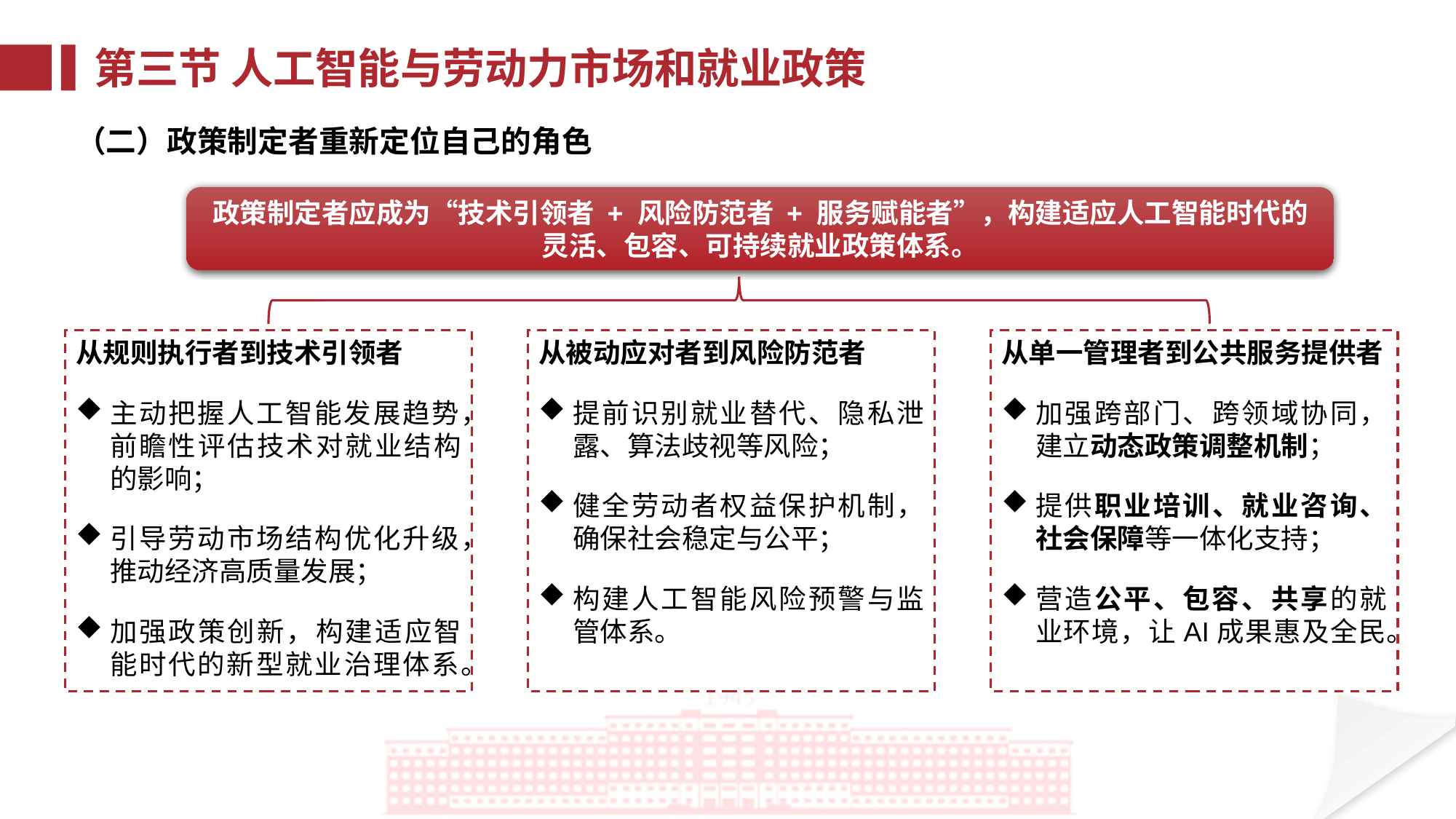

第三节 人工智能与劳动力市场和就业政策

（二）政策制定者重新定位自己的角色
政策制定者应成为“技术引领者 + 风险防范者 + 服务赋能者”，构建适应人工智能时代的灵活、包容、可持续就业政策体系。
从被动应对者到风险防范者
提前识别就业替代、隐私泄露、算法歧视等风险；
健全劳动者权益保护机制，确保社会稳定与公平；
构建人工智能风险预警与监管体系。
从规则执行者到技术引领者
主动把握人工智能发展趋势，前瞻性评估技术对就业结构的影响；
引导劳动市场结构优化升级，推动经济高质量发展；
加强政策创新，构建适应智能时代的新型就业治理体系。
从单一管理者到公共服务提供者
加强跨部门、跨领域协同，建立动态政策调整机制；
提供职业培训、就业咨询、社会保障等一体化支持；
营造公平、包容、共享的就业环境，让AI成果惠及全民。